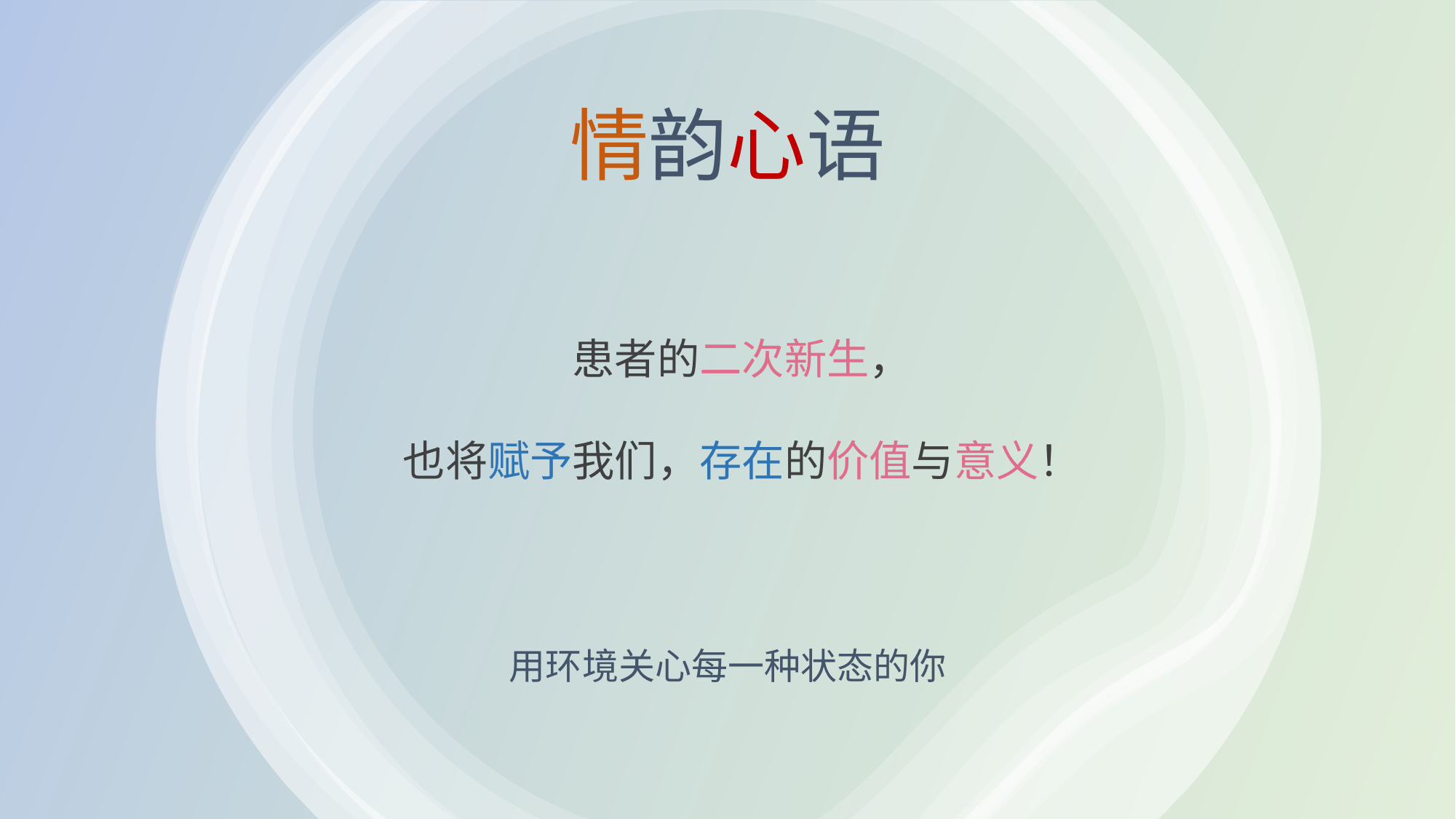

# 情韵心语
患者的二次新生，

也将赋予我们，存在的价值与意义！
用环境关心每一种状态的你